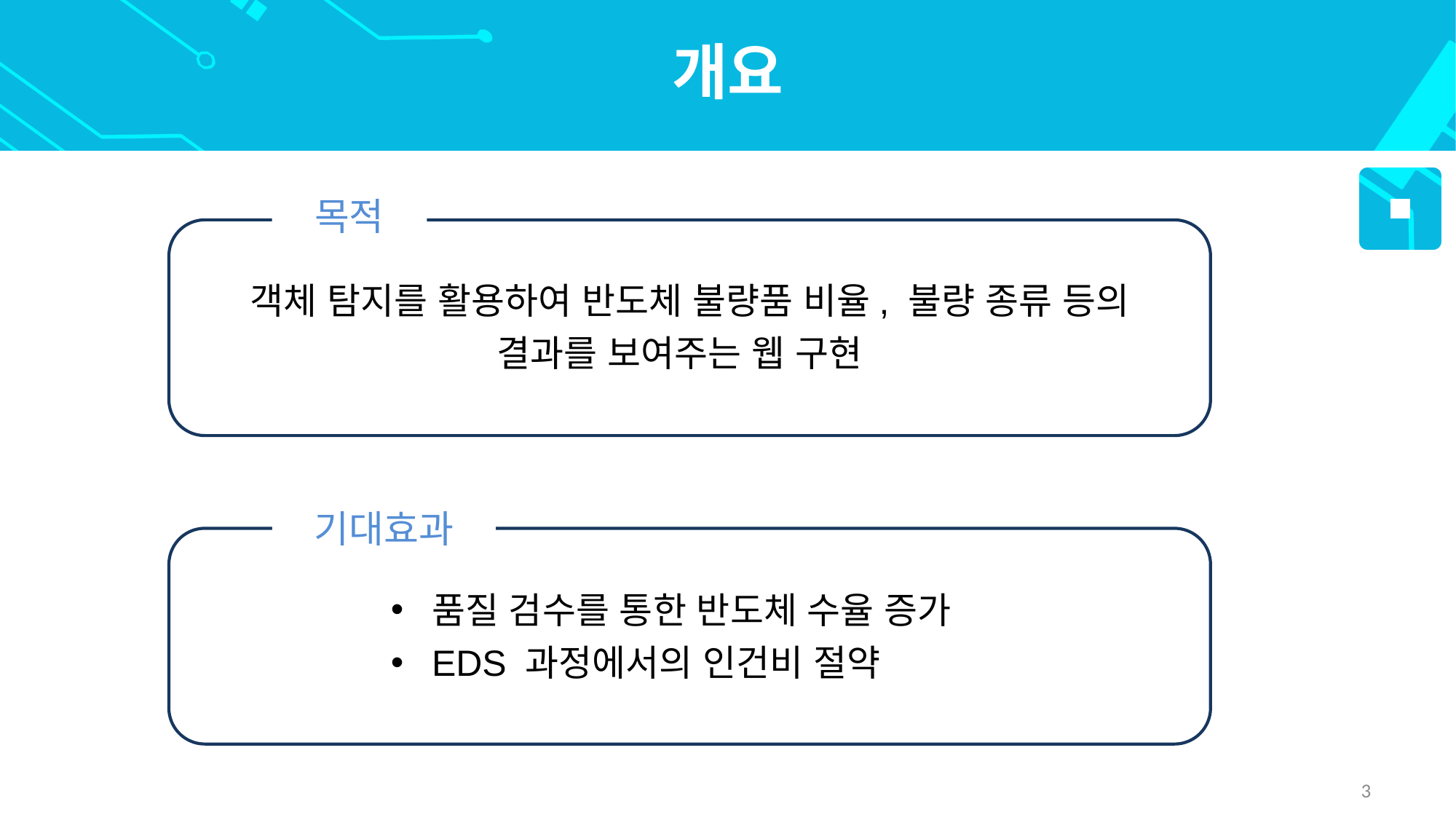

# 개요
목적

객체 탐지를 활용하여 반도체 불량품 비율, 불량 종류 등의

결과를 보여주는 웹 구현
기대효과

품질 검수를 통한 반도체 수율 증가

EDS 과정에서의 인건비 절약
3